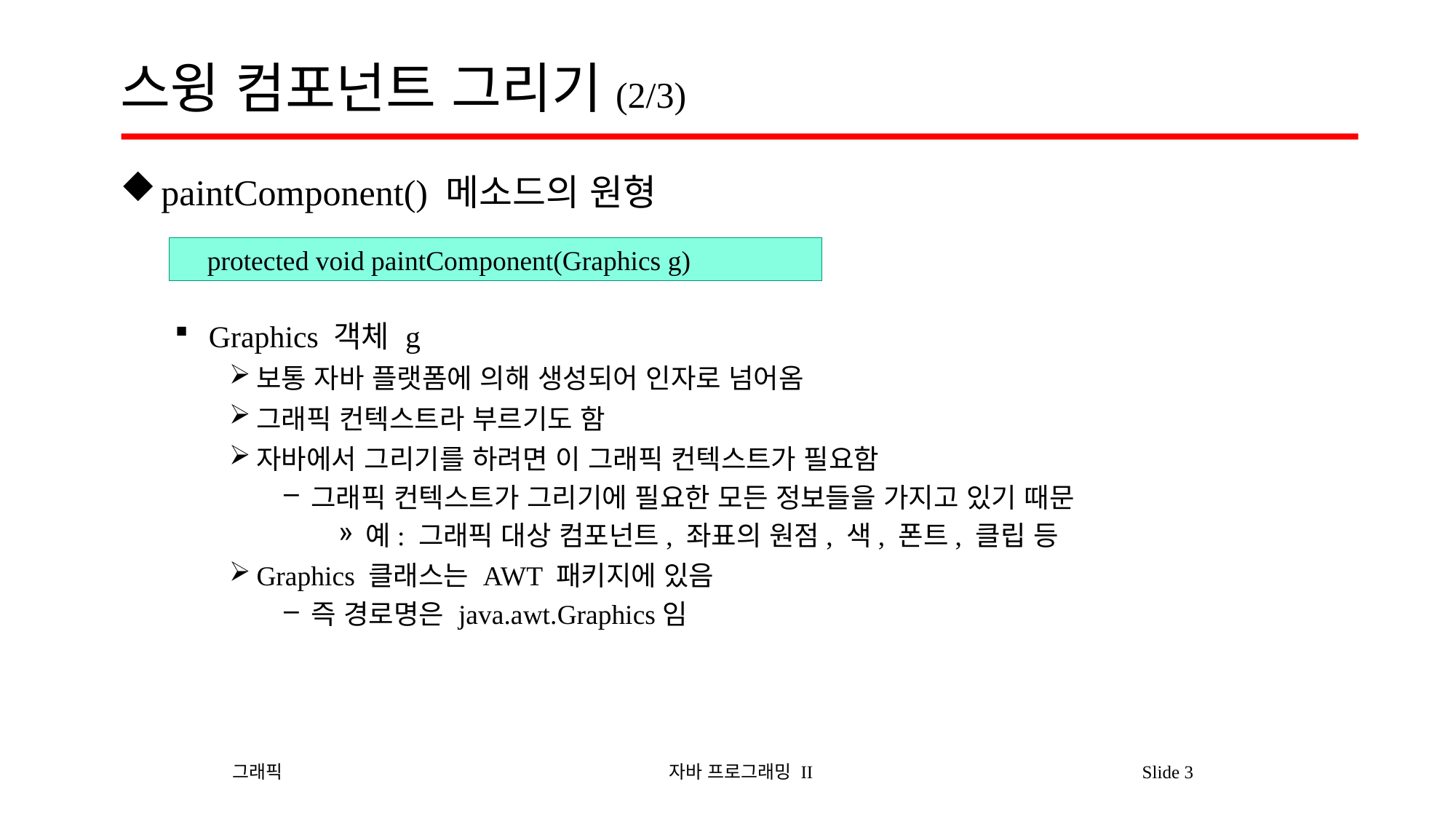

# 스윙 컴포넌트 그리기(2/3)
paintComponent() 메소드의 원형

Graphics 객체 g
보통 자바 플랫폼에 의해 생성되어 인자로 넘어옴
그래픽 컨텍스트라 부르기도 함
자바에서 그리기를 하려면 이 그래픽 컨텍스트가 필요함
그래픽 컨텍스트가 그리기에 필요한 모든 정보들을 가지고 있기 때문
예: 그래픽 대상 컴포넌트, 좌표의 원점, 색, 폰트, 클립 등
Graphics 클래스는 AWT 패키지에 있음
즉 경로명은 java.awt.Graphics임

    protected void paintComponent(Graphics g)